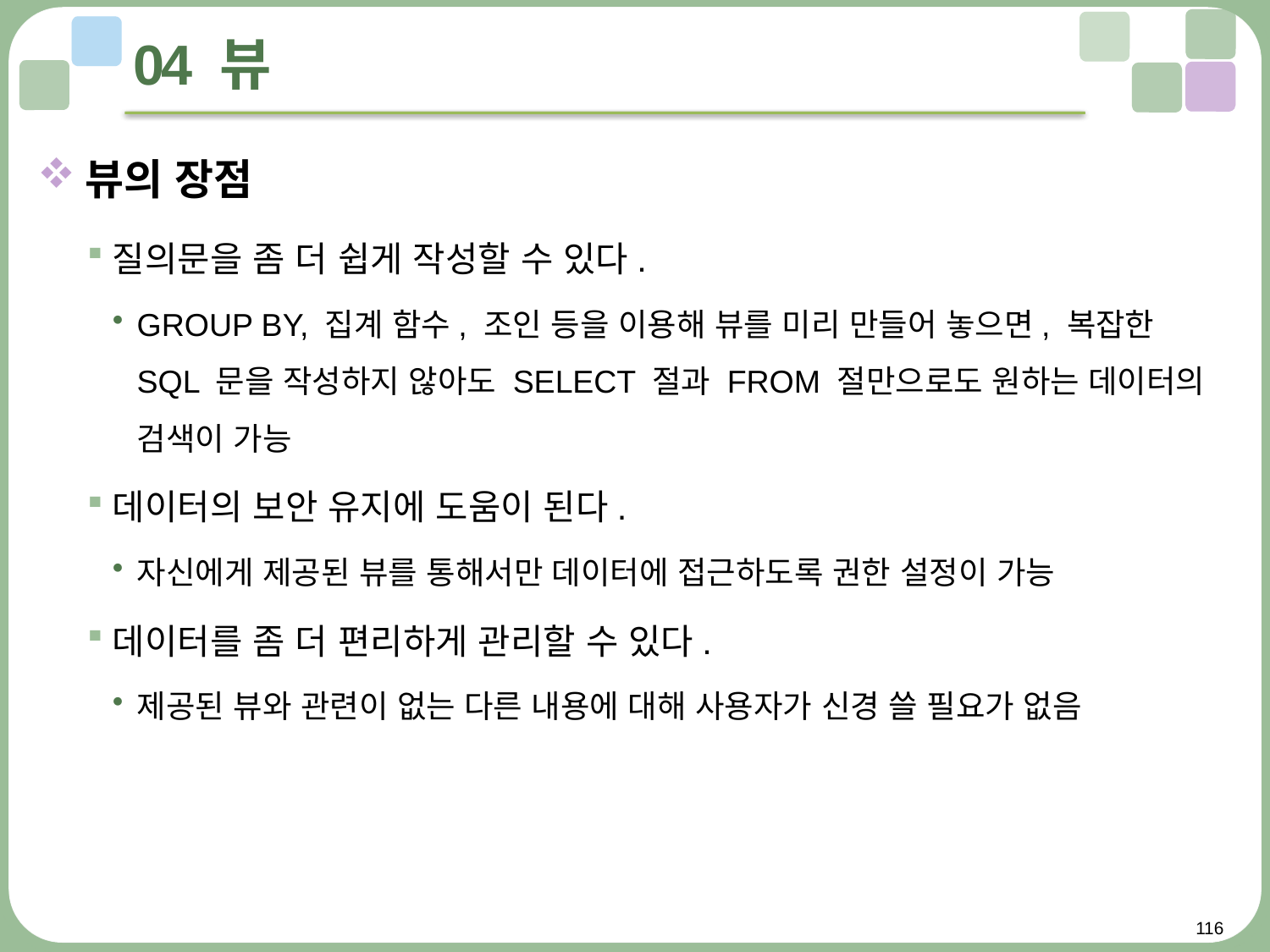

# 04 뷰
뷰의 장점
질의문을 좀 더 쉽게 작성할 수 있다.
GROUP BY, 집계 함수, 조인 등을 이용해 뷰를 미리 만들어 놓으면, 복잡한
SQL 문을 작성하지 않아도 SELECT 절과 FROM 절만으로도 원하는 데이터의 검색이 가능
데이터의 보안 유지에 도움이 된다.
자신에게 제공된 뷰를 통해서만 데이터에 접근하도록 권한 설정이 가능
데이터를 좀 더 편리하게 관리할 수 있다.
제공된 뷰와 관련이 없는 다른 내용에 대해 사용자가 신경 쓸 필요가 없음